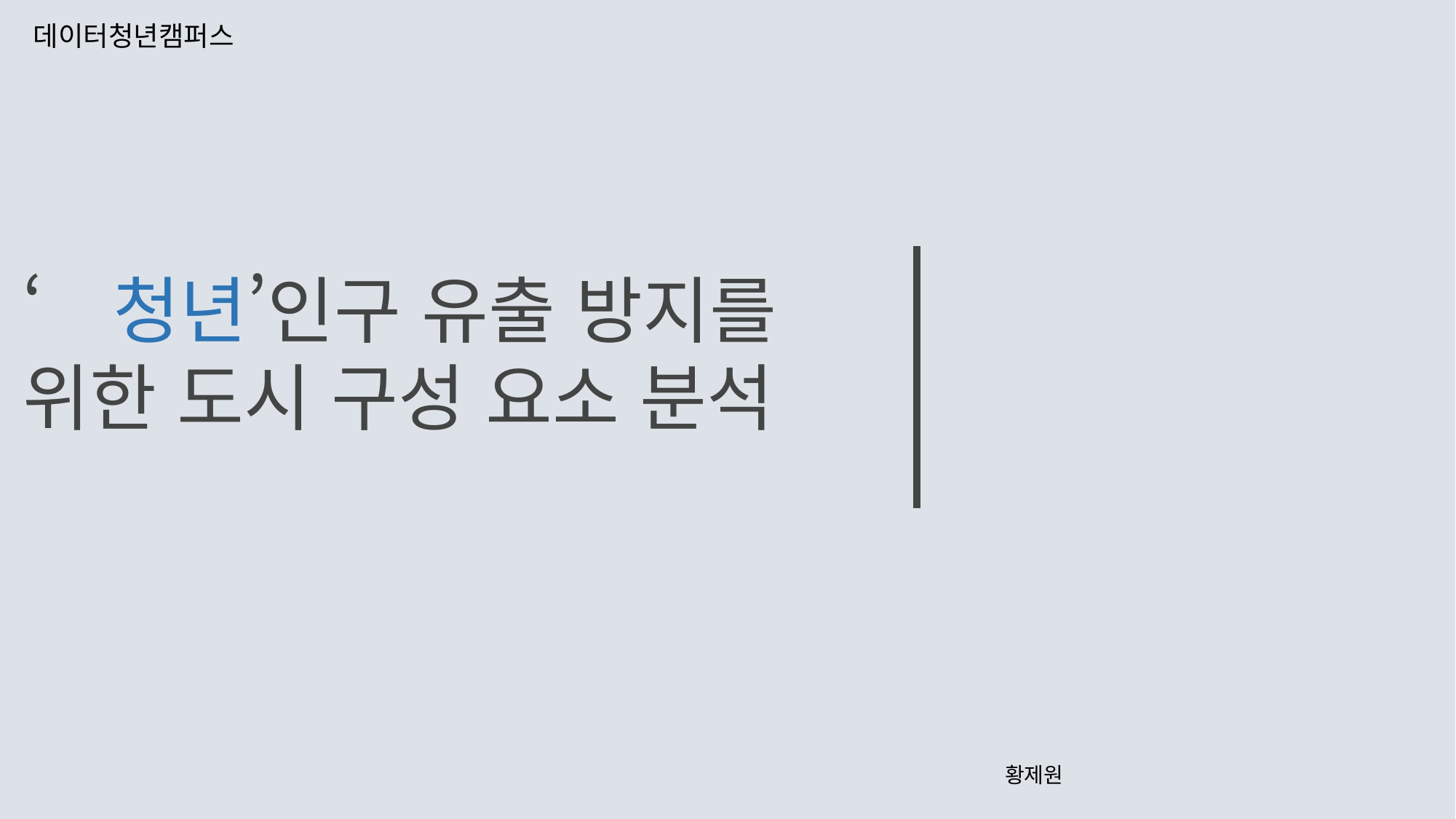

데이터청년캠퍼스

‘청년’인구 유출 방지를
위한 도시 구성 요소 분석
황제원